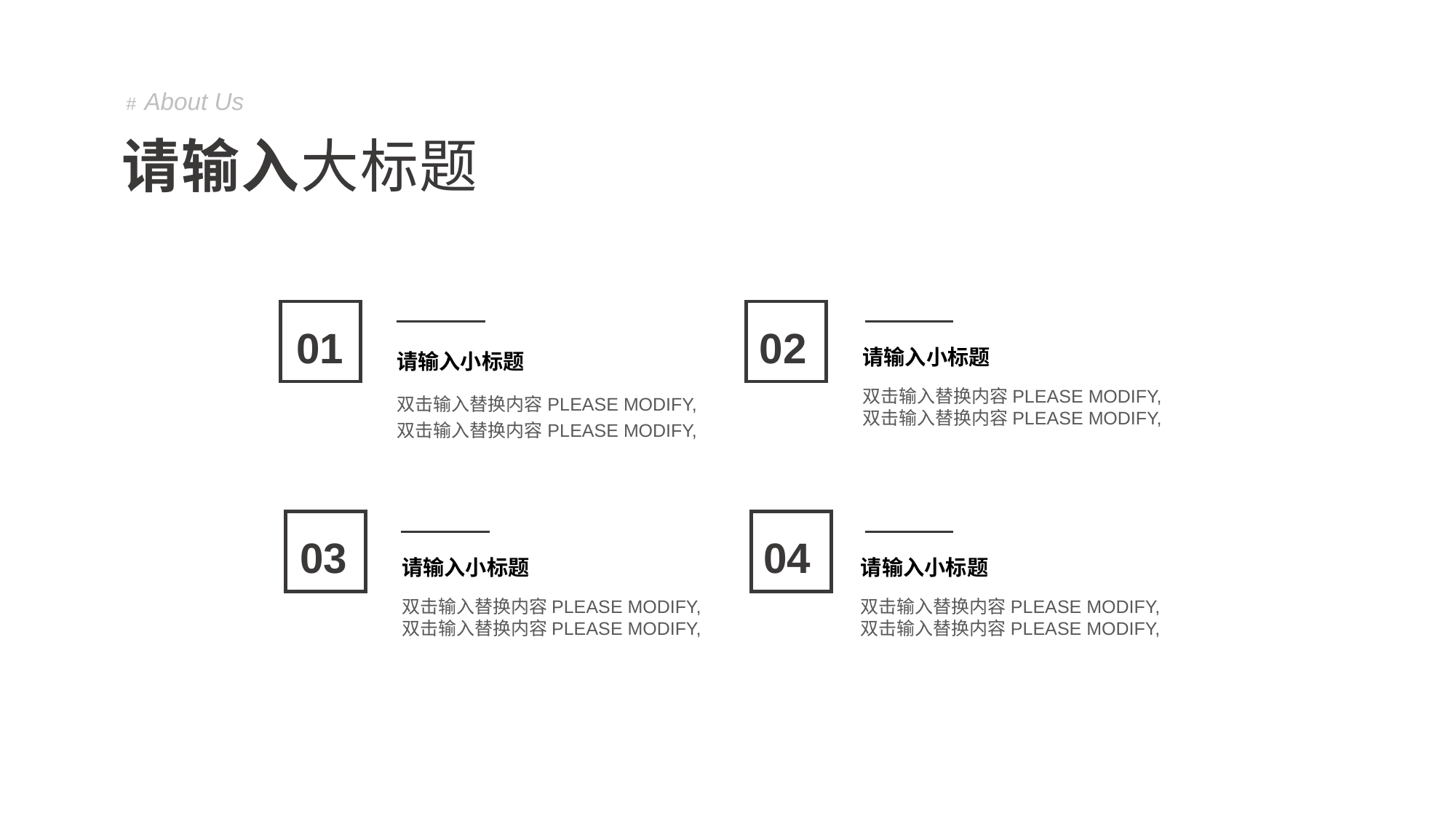

# About Us
请输入大标题

01

02
请输入小标题
双击输入替换内容PLEASE MODIFY,双击输入替换内容PLEASE MODIFY,
请输入小标题
双击输入替换内容PLEASE MODIFY,双击输入替换内容PLEASE MODIFY,

03

04
请输入小标题
双击输入替换内容PLEASE MODIFY,双击输入替换内容PLEASE MODIFY,
请输入小标题
双击输入替换内容PLEASE MODIFY,双击输入替换内容PLEASE MODIFY,